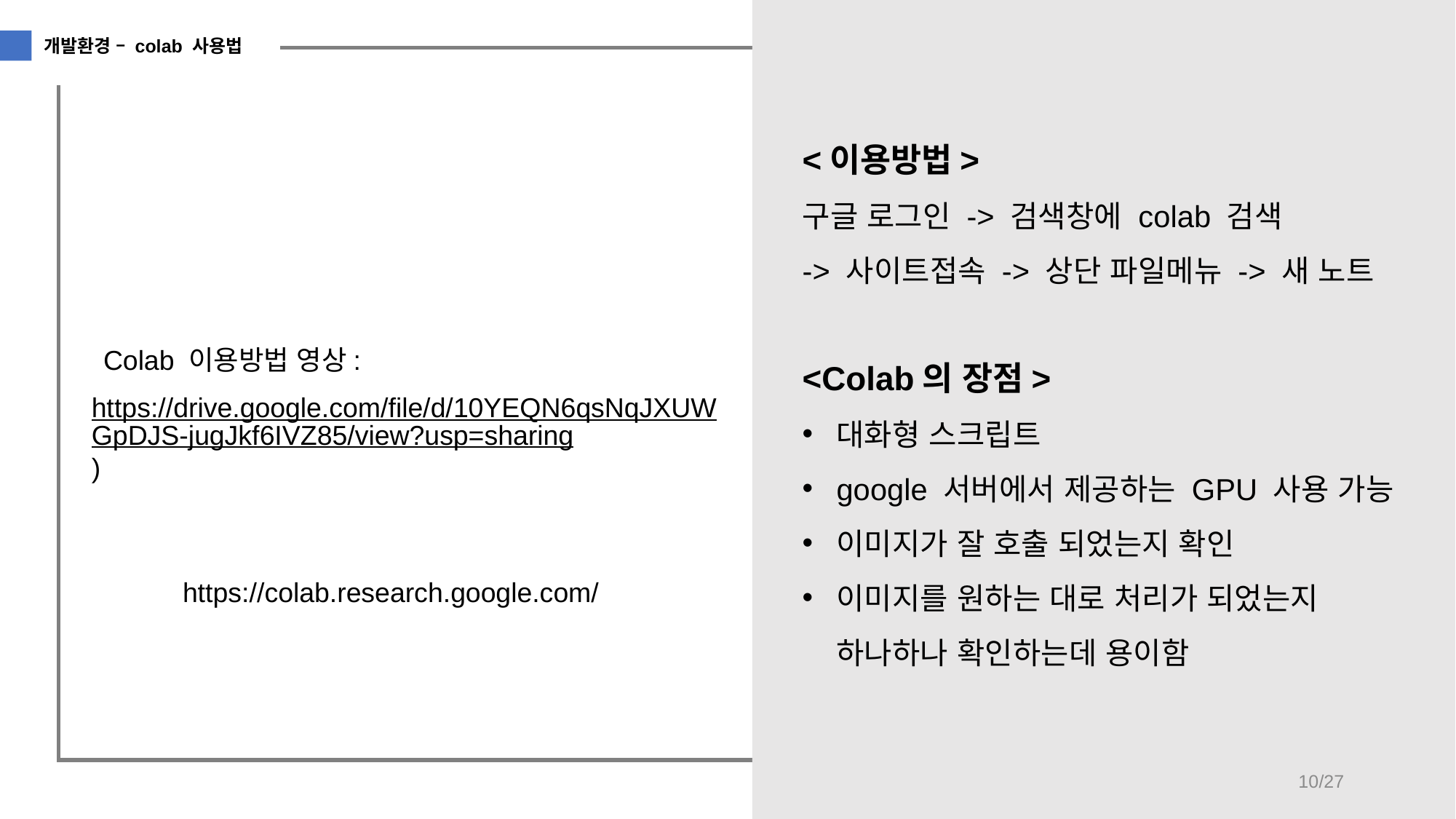

개발환경 – colab 사용법

<이용방법>
구글 로그인 -> 검색창에 colab 검색
-> 사이트접속 -> 상단 파일메뉴 -> 새 노트
<Colab의 장점>
대화형 스크립트
google 서버에서 제공하는 GPU 사용 가능
이미지가 잘 호출 되었는지 확인
이미지를 원하는 대로 처리가 되었는지 하나하나 확인하는데 용이함
Colab 이용방법 영상:
https://drive.google.com/file/d/10YEQN6qsNqJXUWGpDJS-jugJkf6IVZ85/view?usp=sharing)
https://colab.research.google.com/
10/27